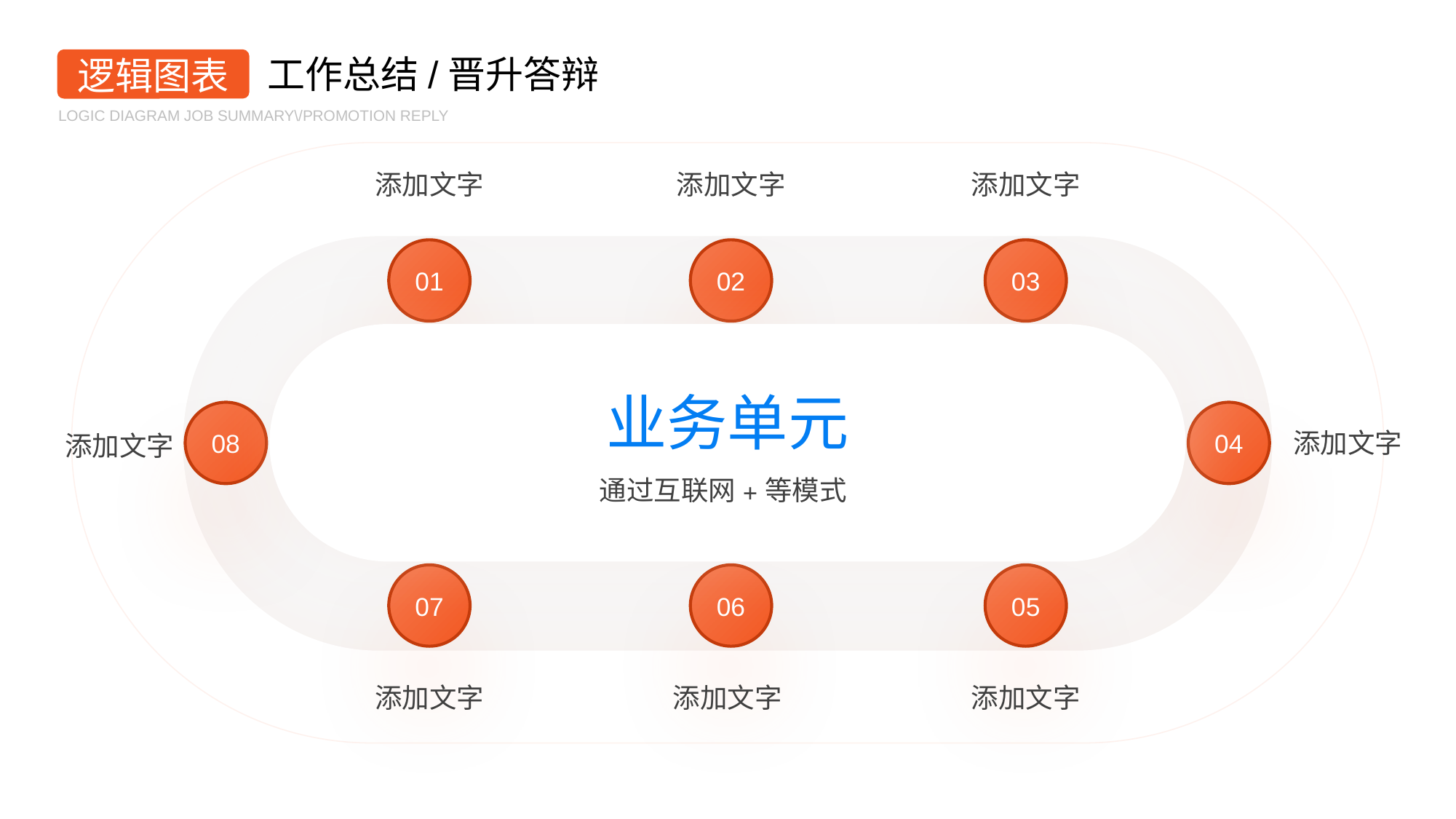

工作总结/晋升答辩

逻辑图表
LOGIC DIAGRAM JOB SUMMARY\/PROMOTION REPLY

添加文字
添加文字
添加文字

01
02
03

业务单元
通过互联网+等模式
08
04
添加文字
添加文字
07
06
05
添加文字
添加文字
添加文字